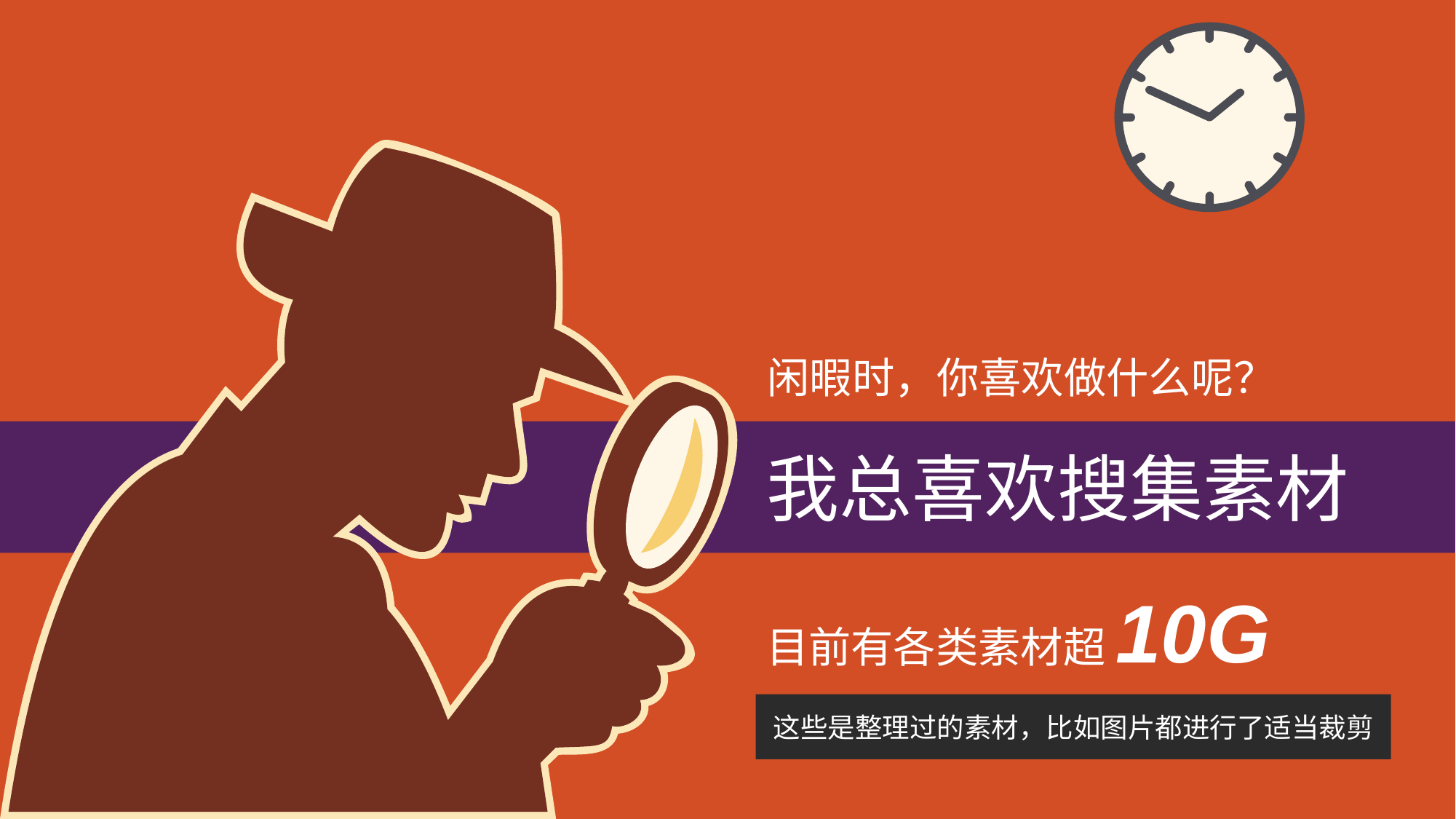

闲暇时，你喜欢做什么呢？

我总喜欢搜集素材
目前有各类素材超10G
这些是整理过的素材，比如图片都进行了适当裁剪